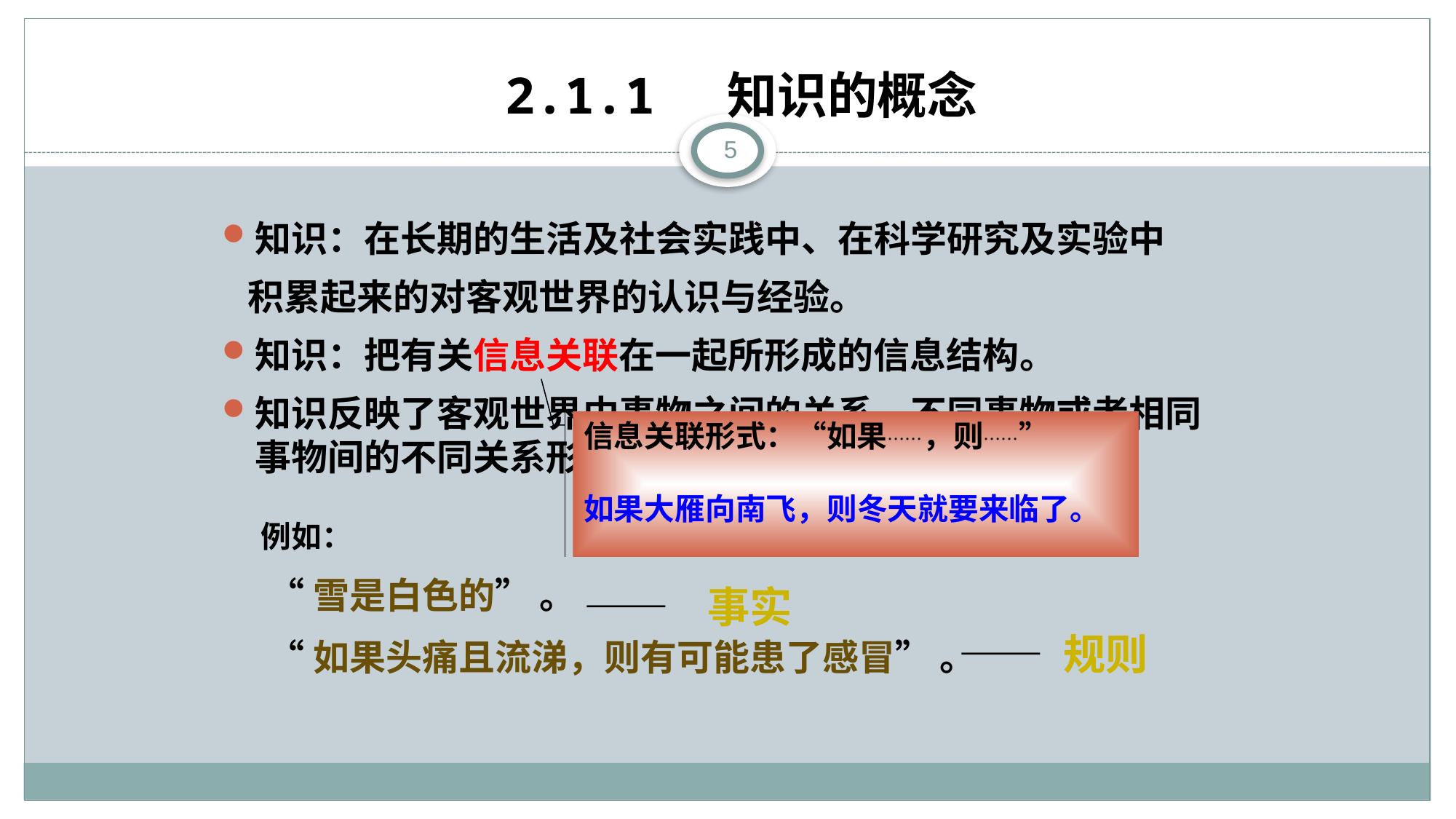

# 2.1.1  知识的概念
5
知识：在长期的生活及社会实践中、在科学研究及实验中
  积累起来的对客观世界的认识与经验。
知识：把有关信息关联在一起所形成的信息结构。
知识反映了客观世界中事物之间的关系，不同事物或者相同事物间的不同关系形成了不同的知识。
信息关联形式：“如果……，则……”

如果大雁向南飞，则冬天就要来临了。

例如：
 “雪是白色的” 。
 “如果头痛且流涕，则有可能患了感冒” 。
——   事实
—— 规则